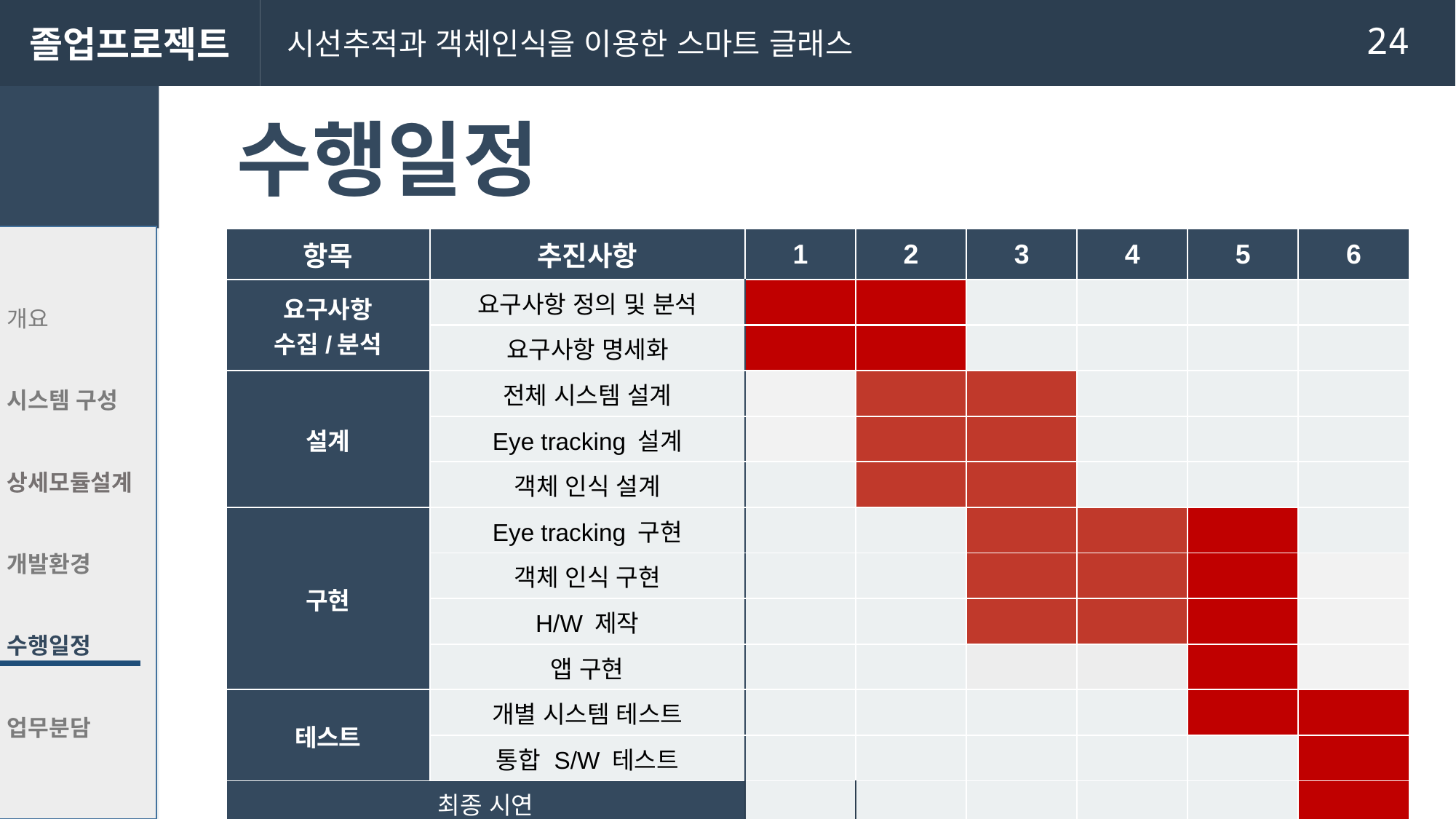

졸업프로젝트
 시선추적과 객체인식을 이용한 스마트 글래스
# 수행일정
개요

시나리오

시스템 구성

상세모듈설계

개발환경

수행일정

업무분담
개요

시스템 구성

상세모듈설계

개발환경

수행일정

업무분담
| 항목 | 추진사항 | 1 | 2 | 3 | 4 | 5 | 6 |
| --- | --- | --- | --- | --- | --- | --- | --- |
| 요구사항 수집/분석 | 요구사항 정의 및 분석 |  |  |  |  |  |  |
|  | 요구사항 명세화 |  |  |  |  |  |  |
| 설계 | 전체 시스템 설계 |  |  |  |  |  |  |
|  | Eye tracking 설계 |  |  |  |  |  |  |
|  | 객체 인식 설계 |  |  |  |  |  |  |
| 구현 | Eye tracking 구현 |  |  |  |  |  |  |
|  | 객체 인식 구현 |  |  |  |  |  |  |
|  | H/W 제작 |  |  |  |  |  |  |
|  | 앱 구현 |  |  |  |  |  |  |
| 테스트 | 개별 시스템 테스트 |  |  |  |  |  |  |
|  | 통합 S/W 테스트 |  |  |  |  |  |  |
| 최종 시연 |  |  |  |  |  |  |  |